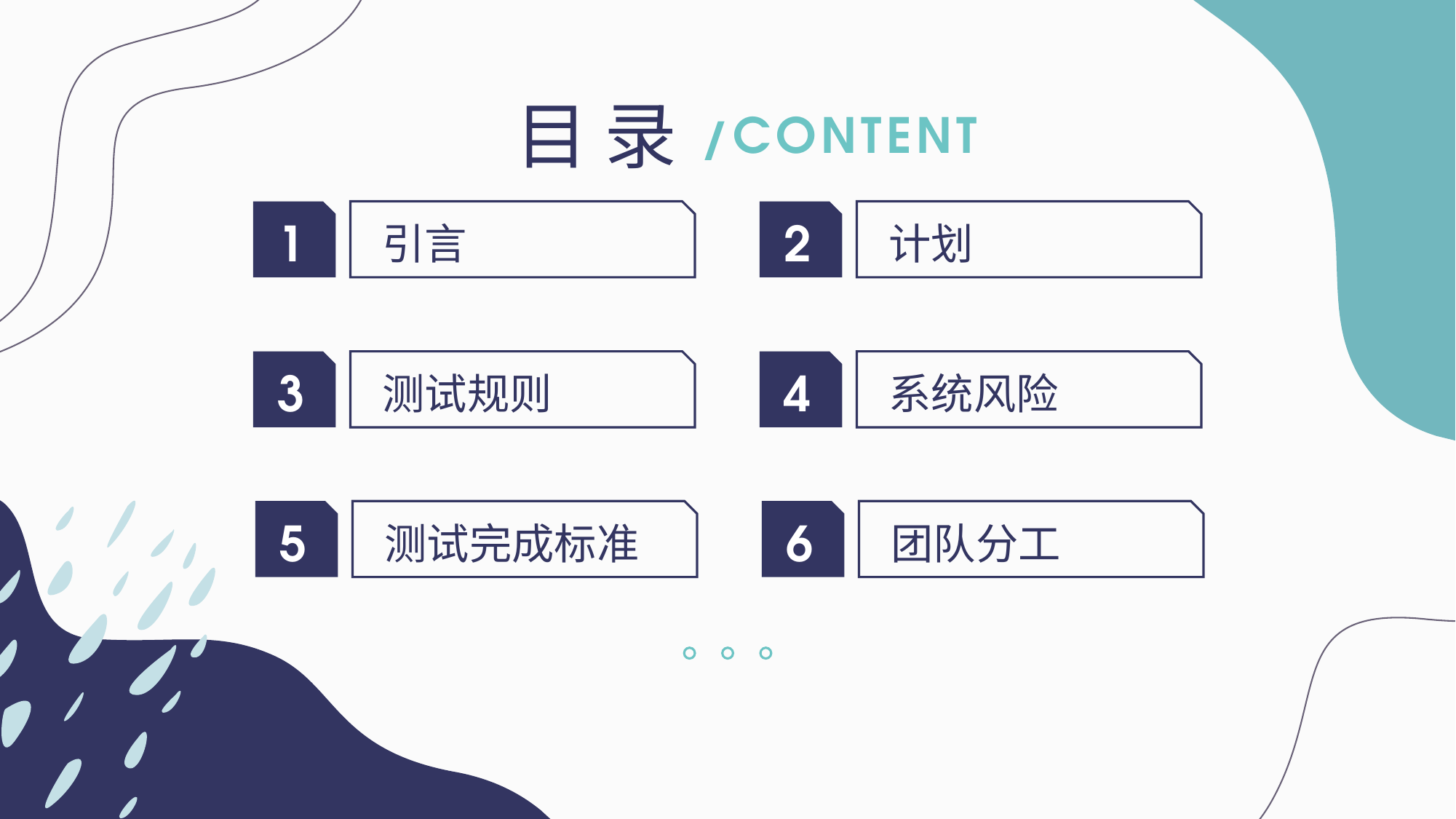

目 录
/CONTENT
1
引言
2
计划
3
测试规则
4
系统风险

5
测试完成标准
6
团队分工

SHANQIU